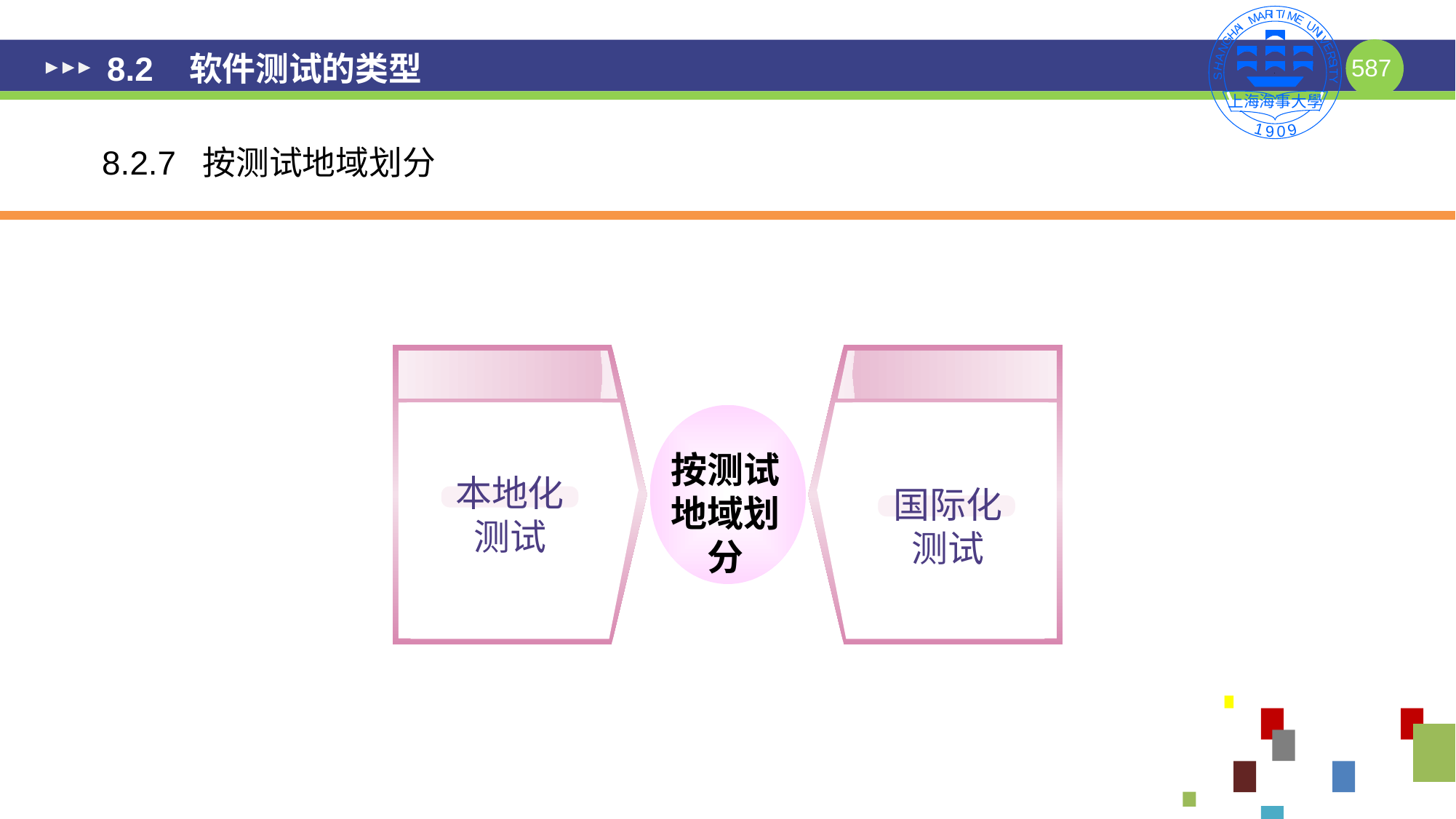

# 8.2   软件测试的类型
8.2.7  按测试地域划分

按测试地域划分
本地化
测试
国际化测试

587